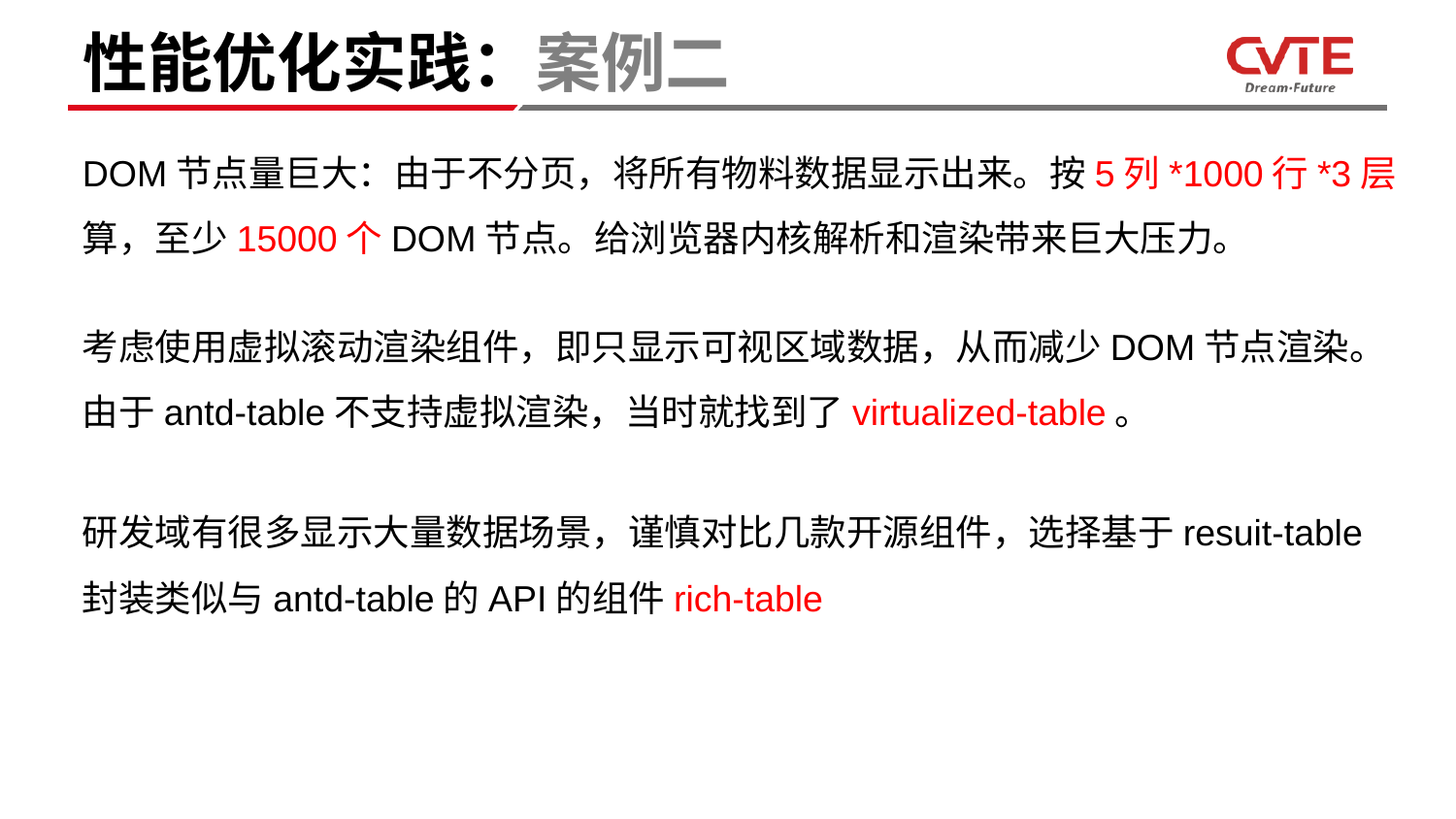

# 性能优化实践：案例二
DOM节点量巨大：由于不分页，将所有物料数据显示出来。按5列*1000行*3层算，至少15000个DOM节点。给浏览器内核解析和渲染带来巨大压力。
考虑使用虚拟滚动渲染组件，即只显示可视区域数据，从而减少DOM节点渲染。由于antd-table不支持虚拟渲染，当时就找到了virtualized-table。
研发域有很多显示大量数据场景，谨慎对比几款开源组件，选择基于resuit-table封装类似与antd-table的API的组件rich-table